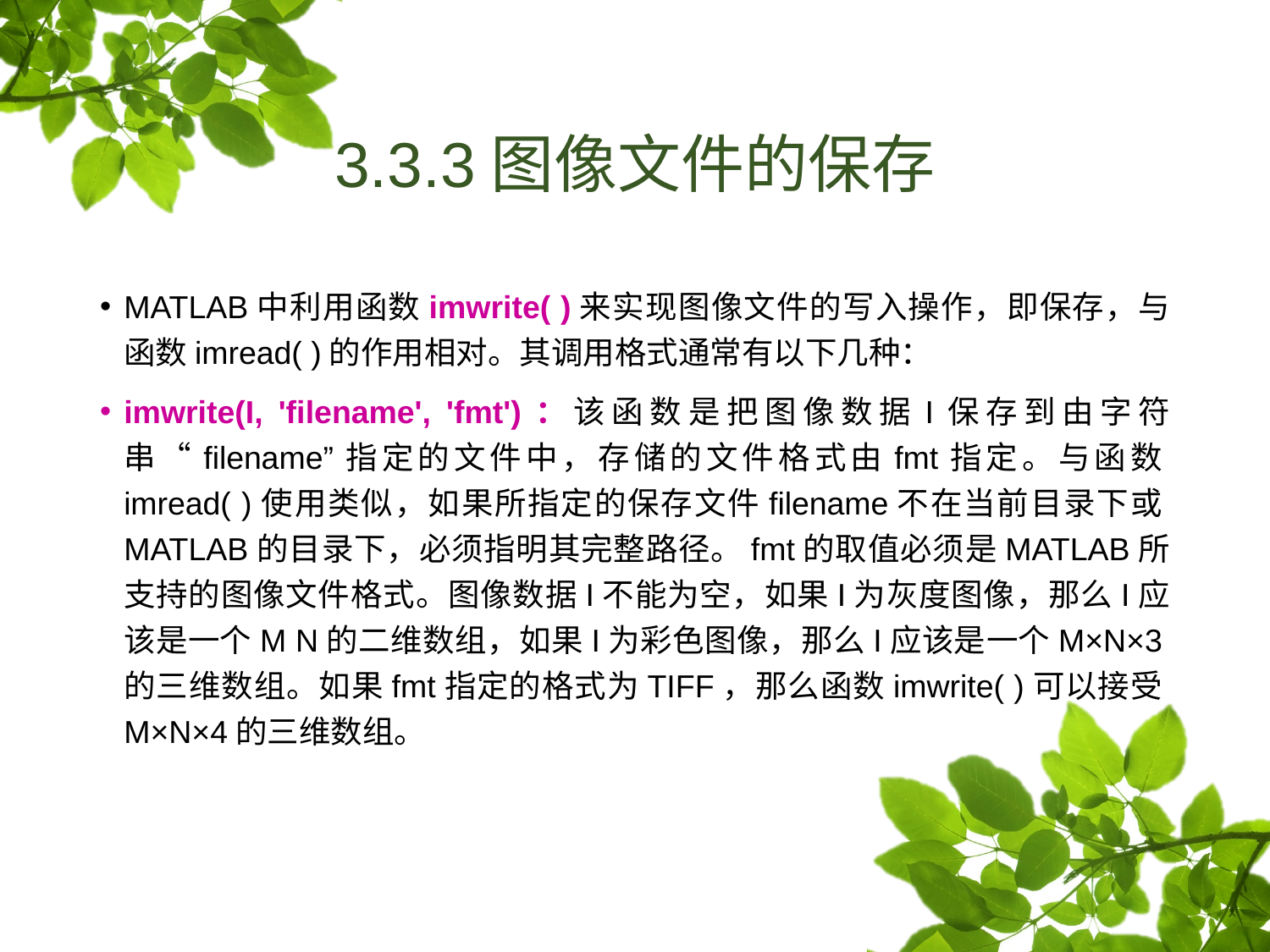

# 3.3.3图像文件的保存
MATLAB中利用函数imwrite( )来实现图像文件的写入操作，即保存，与函数imread( )的作用相对。其调用格式通常有以下几种：
imwrite(I, 'filename', 'fmt')：该函数是把图像数据I保存到由字符串“filename”指定的文件中，存储的文件格式由fmt指定。与函数imread( )使用类似，如果所指定的保存文件filename不在当前目录下或MATLAB的目录下，必须指明其完整路径。fmt的取值必须是MATLAB所支持的图像文件格式。图像数据I不能为空，如果I为灰度图像，那么I应该是一个M N的二维数组，如果I为彩色图像，那么I应该是一个M×N×3的三维数组。如果fmt指定的格式为TIFF，那么函数imwrite( )可以接受M×N×4的三维数组。